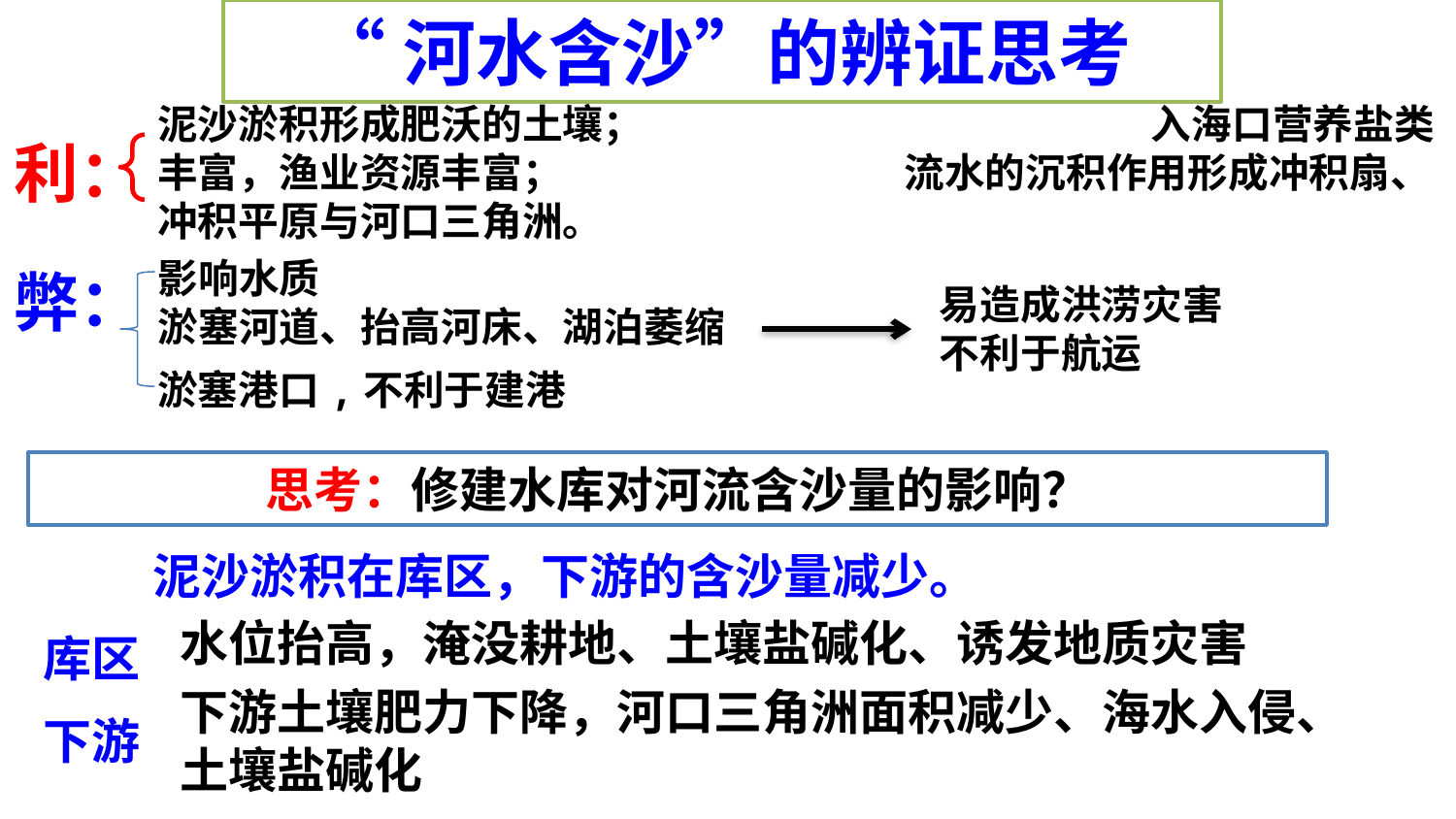

“河水含沙”的辨证思考
泥沙淤积形成肥沃的土壤；                                                       入海口营养盐类丰富，渔业资源丰富；                                     流水的沉积作用形成冲积扇、冲积平原与河口三角洲。
利：

影响水质
淤塞河道、抬高河床、湖泊萎缩
弊：

易造成洪涝灾害
不利于航运
淤塞港口,不利于建港
思考：修建水库对河流含沙量的影响？
         泥沙淤积在库区，下游的含沙量减少。
库区
下游
水位抬高，淹没耕地、土壤盐碱化、诱发地质灾害
下游土壤肥力下降，河口三角洲面积减少、海水入侵、土壤盐碱化